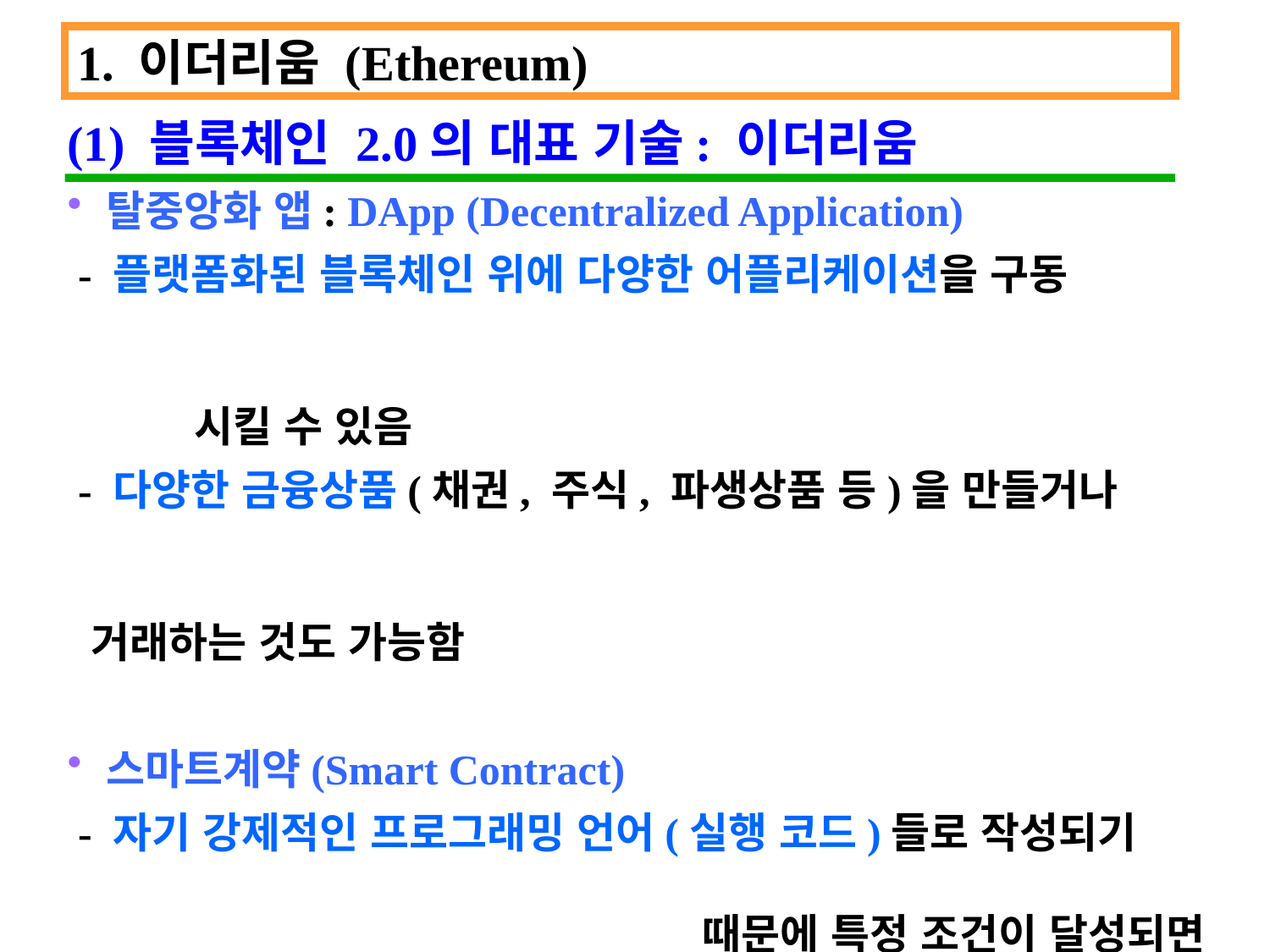

1. 이더리움 (Ethereum)
(1) 블록체인 2.0의 대표 기술: 이더리움
탈중앙화 앱: DApp (Decentralized Application)
 - 플랫폼화된 블록체인 위에 다양한 어플리케이션을 구동 																					시킬 수 있음
 - 다양한 금융상품(채권, 주식, 파생상품 등)을 만들거나 																		     	   거래하는 것도 가능함

스마트계약(Smart Contract)
 - 자기 강제적인 프로그래밍 언어(실행 코드)들로 작성되기 															때문에 특정 조건이 달성되면 자동적으로 프로그램이 																														실행되어 계약이행이 강제됨
 - 이는 상대를 신뢰할 수 없는 경우의 계약에 매우 유용함